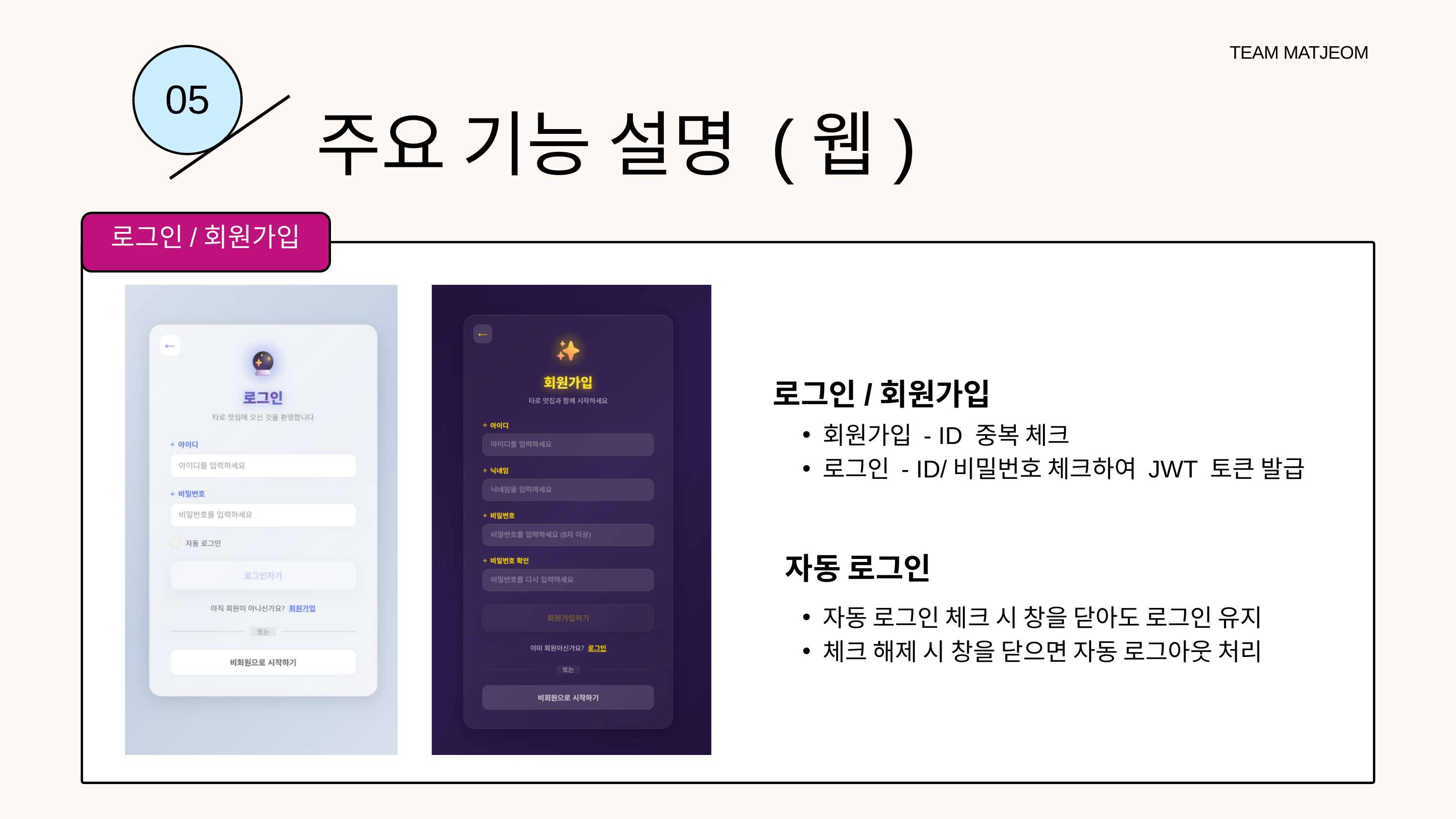

TEAM MATJEOM

05

주요 기능 설명 (웹)

로그인/회원가입

로그인/회원가입
회원가입 - ID 중복 체크
로그인 - ID/비밀번호 체크하여 JWT 토큰 발급
자동 로그인
자동 로그인 체크 시 창을 닫아도 로그인 유지
체크 해제 시 창을 닫으면 자동 로그아웃 처리